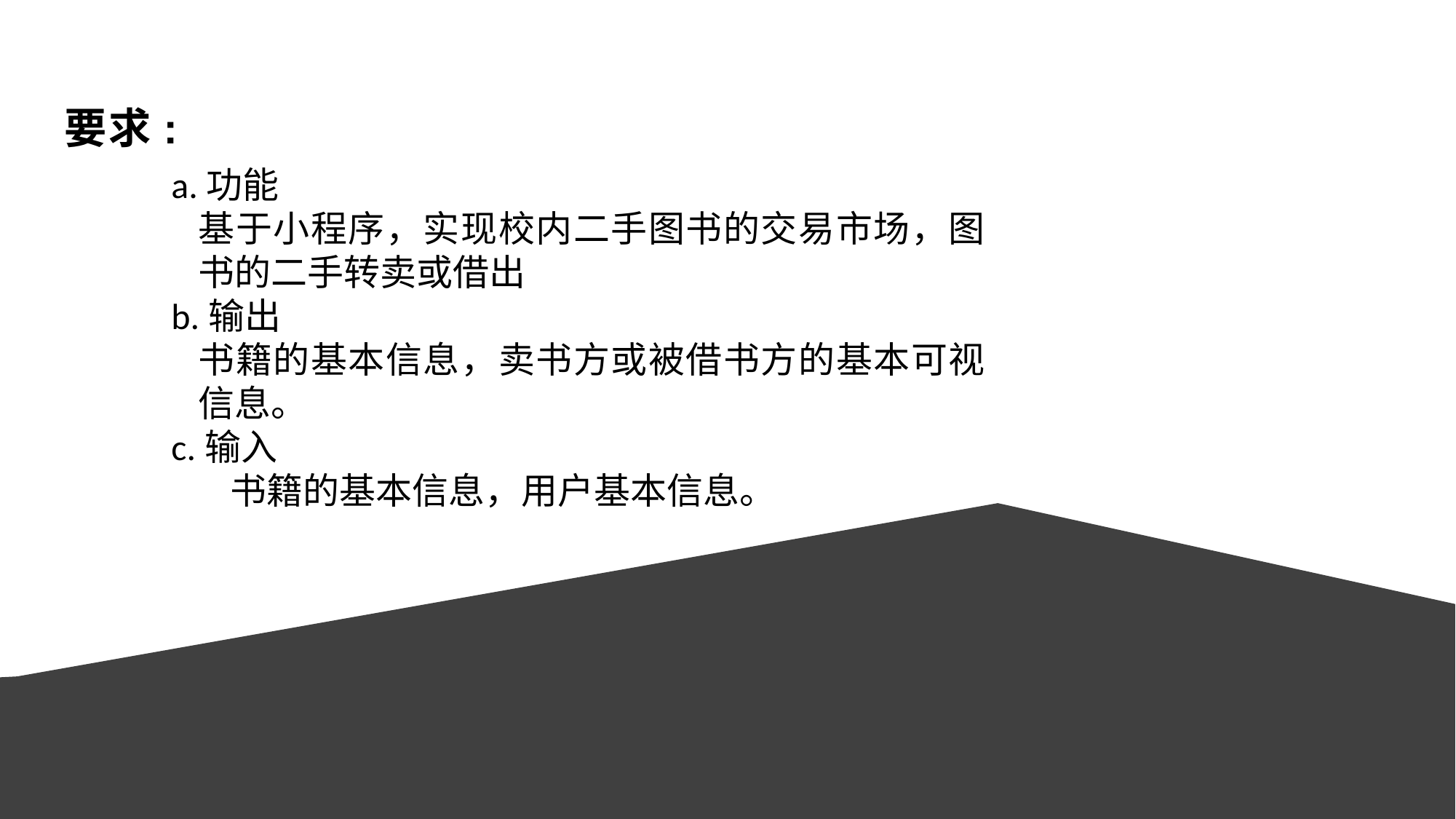

要求:
a.功能
基于小程序，实现校内二手图书的交易市场，图书的二手转卖或借出
b.输出
书籍的基本信息，卖书方或被借书方的基本可视信息。
c.输入
书籍的基本信息，用户基本信息。